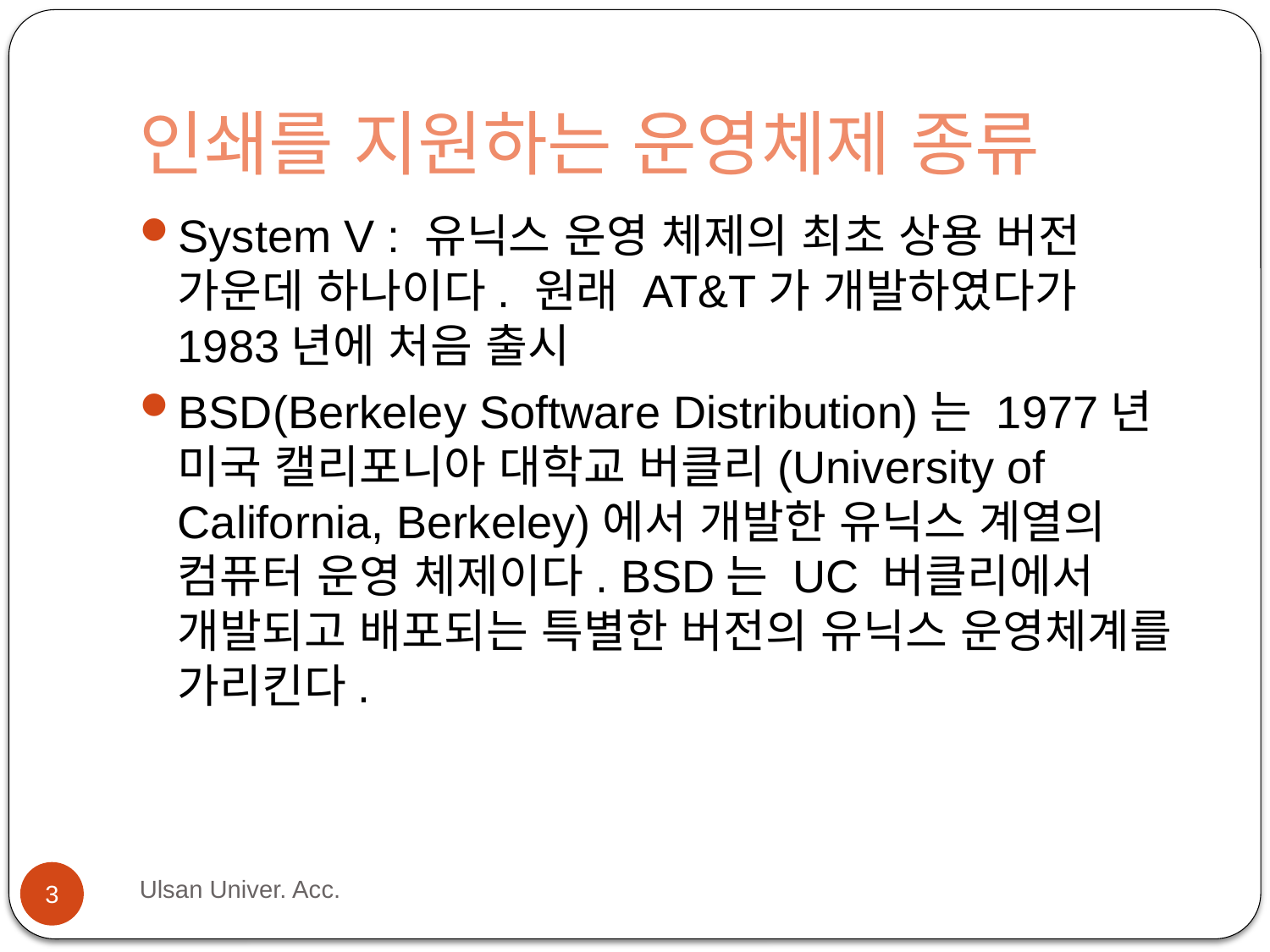

# 인쇄를 지원하는 운영체제 종류
System V : 유닉스 운영 체제의 최초 상용 버전 가운데 하나이다. 원래 AT&T가 개발하였다가 1983년에 처음 출시
BSD(Berkeley Software Distribution)는 1977년 미국 캘리포니아 대학교 버클리(University of California, Berkeley)에서 개발한 유닉스 계열의 컴퓨터 운영 체제이다. BSD는 UC 버클리에서 개발되고 배포되는 특별한 버전의 유닉스 운영체계를 가리킨다.

Ulsan Univer. Acc.
3